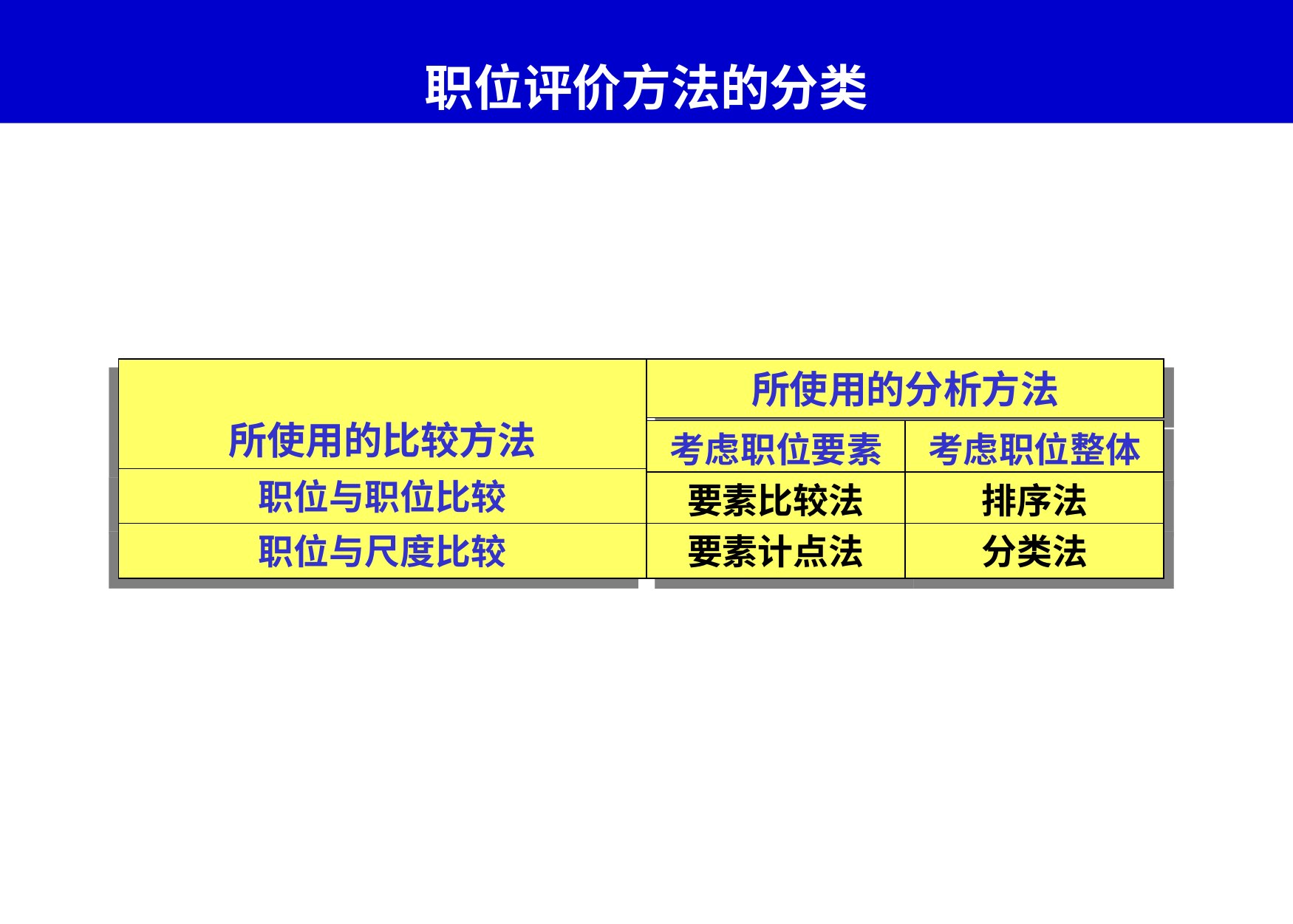

# 职位评价方法的分类
所使用的比较方法
所使用的分析方法
考虑职位要素
考虑职位整体
职位与职位比较
要素比较法
排序法
职位与尺度比较
要素计点法
分类法